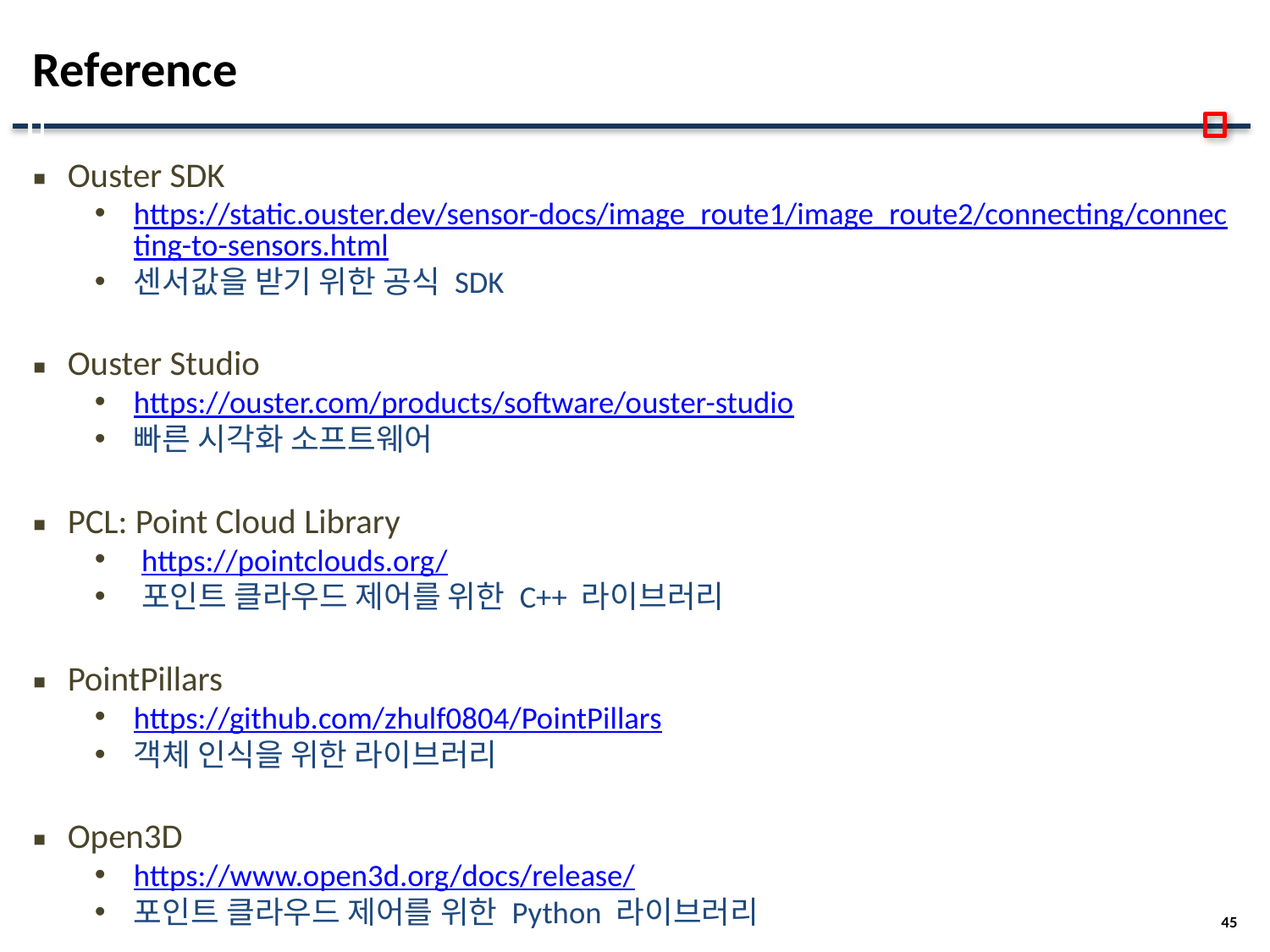

# Reference
Ouster SDK
https://static.ouster.dev/sensor-docs/image_route1/image_route2/connecting/connecting-to-sensors.html
센서값을 받기 위한 공식 SDK

Ouster Studio
https://ouster.com/products/software/ouster-studio
빠른 시각화 소프트웨어

PCL: Point Cloud Library
https://pointclouds.org/
포인트 클라우드 제어를 위한 C++ 라이브러리

PointPillars
https://github.com/zhulf0804/PointPillars
객체 인식을 위한 라이브러리

Open3D
https://www.open3d.org/docs/release/
포인트 클라우드 제어를 위한 Python 라이브러리

45